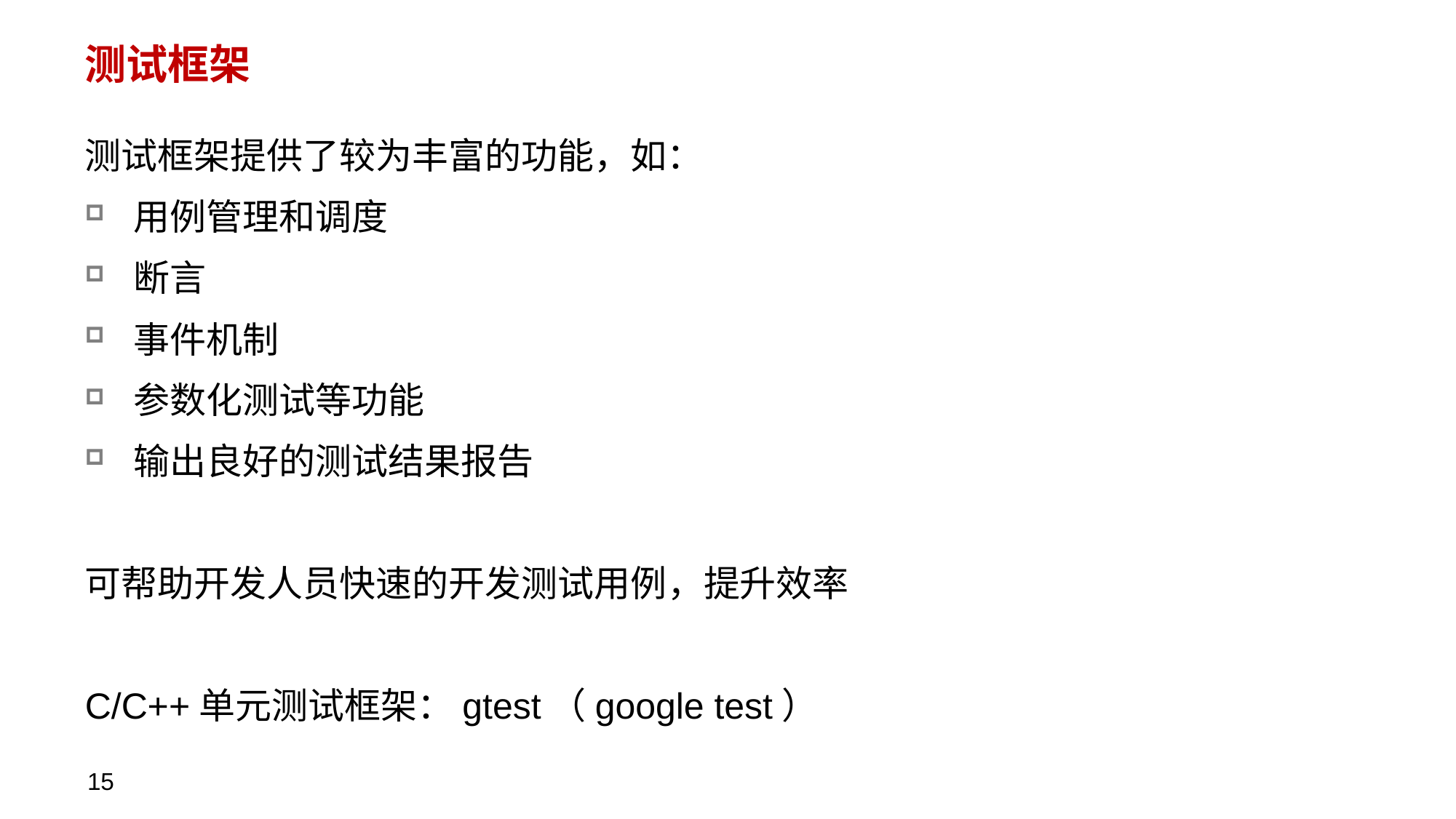

# 测试框架
测试框架提供了较为丰富的功能，如：
用例管理和调度
断言
事件机制
参数化测试等功能
输出良好的测试结果报告

可帮助开发人员快速的开发测试用例，提升效率

C/C++单元测试框架：gtest（google test）
15